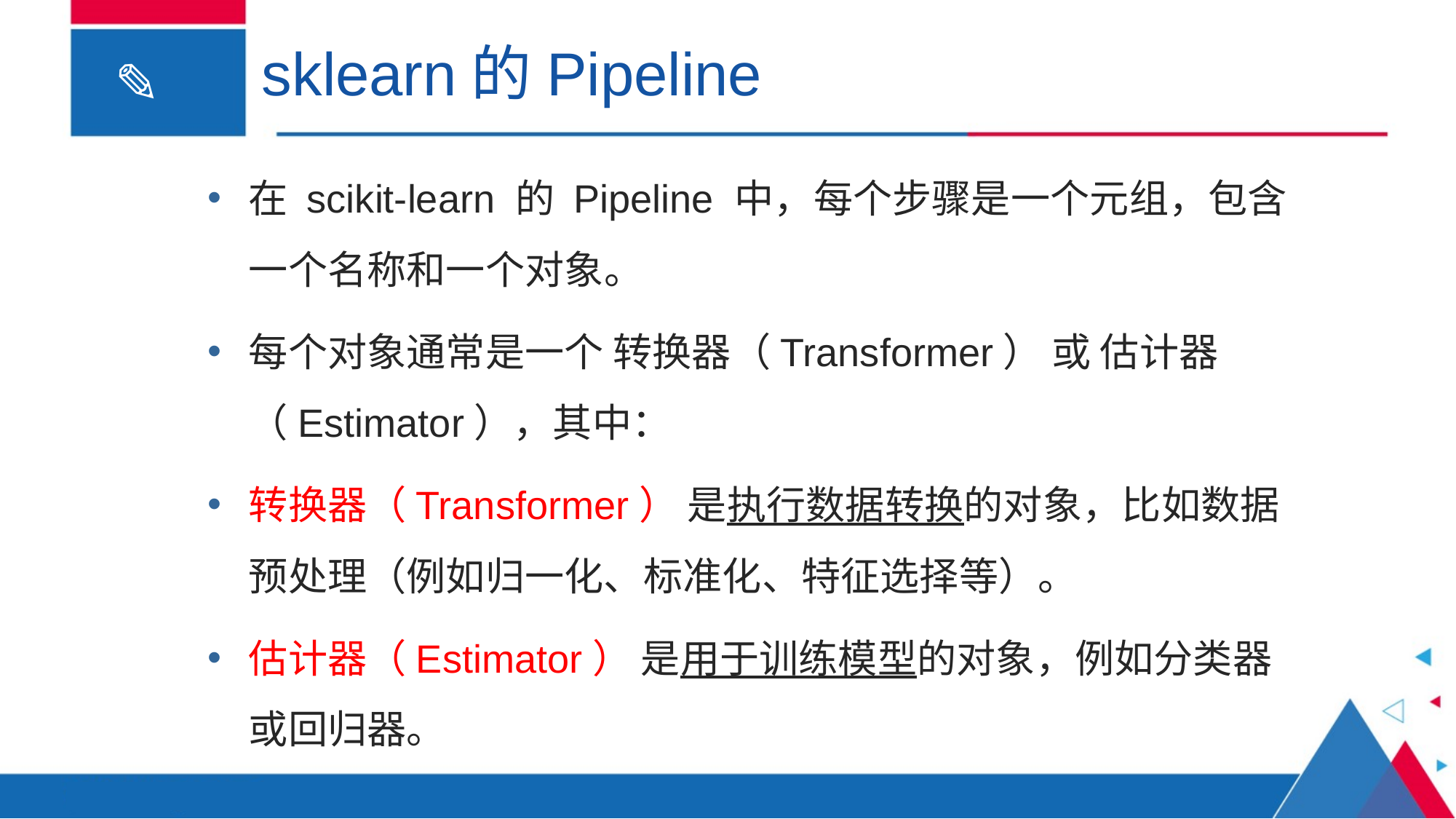

# sklearn的Pipeline
在 scikit-learn 的 Pipeline 中，每个步骤是一个元组，包含一个名称和一个对象。
每个对象通常是一个 转换器（Transformer） 或 估计器（Estimator），其中：
转换器（Transformer） 是执行数据转换的对象，比如数据预处理（例如归一化、标准化、特征选择等）。
估计器（Estimator） 是用于训练模型的对象，例如分类器或回归器。